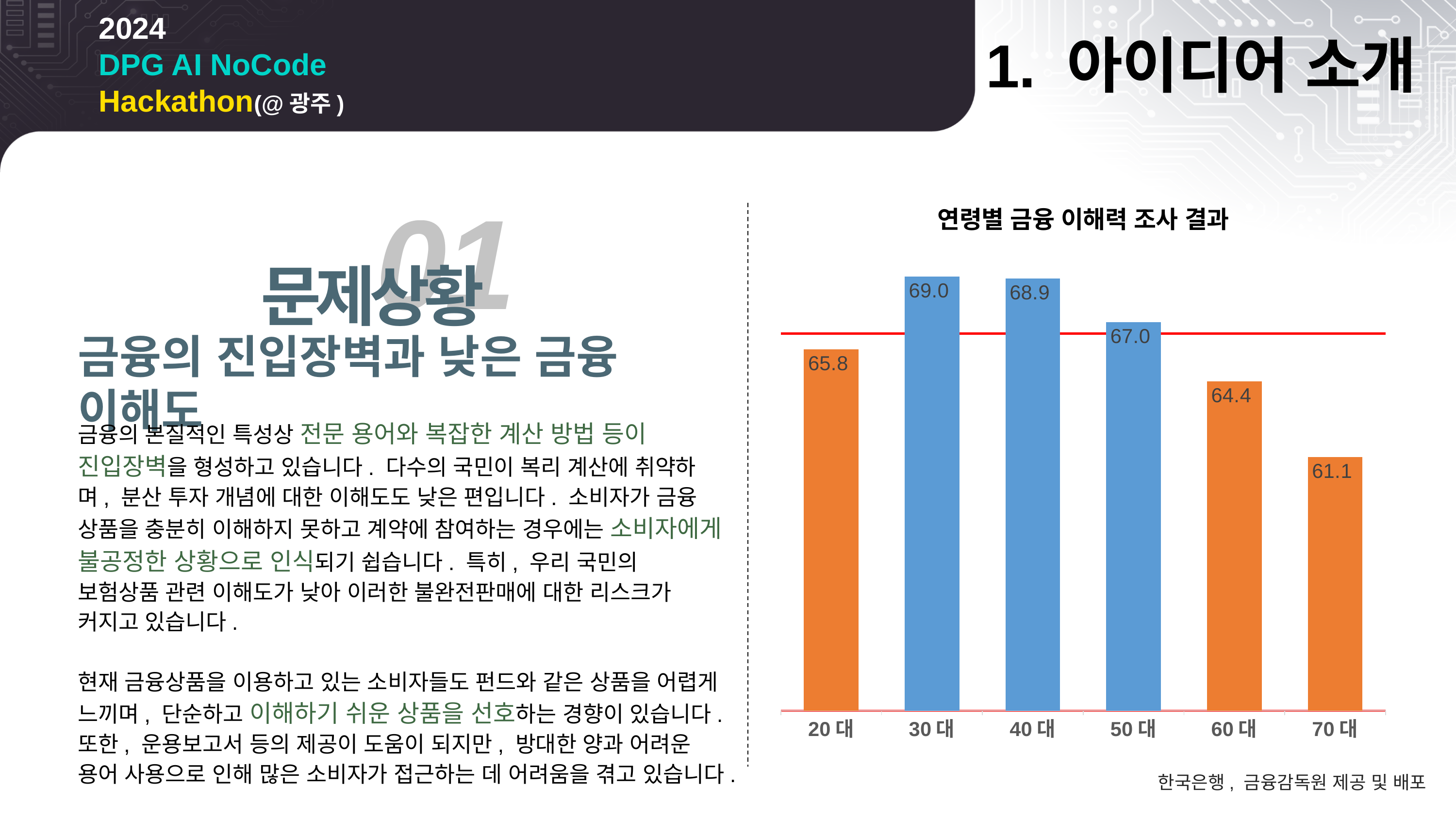

1. 아이디어 소개
01

### Chart: 연령별 금융 이해력 조사 결과

| Category | 계열 1 |
|---|---|
| 20대 | 65.8 |
| 30대 | 69.0 |
| 40대 | 68.9 |
| 50대 | 67.0 |
| 60대 | 64.4 |
| 70대 | 61.1 |
문제상황
금융의 진입장벽과 낮은 금융 이해도
금융의 본질적인 특성상 전문 용어와 복잡한 계산 방법 등이 진입장벽을 형성하고 있습니다. 다수의 국민이 복리 계산에 취약하며, 분산 투자 개념에 대한 이해도도 낮은 편입니다. 소비자가 금융 상품을 충분히 이해하지 못하고 계약에 참여하는 경우에는 소비자에게 불공정한 상황으로 인식되기 쉽습니다. 특히, 우리 국민의 보험상품 관련 이해도가 낮아 이러한 불완전판매에 대한 리스크가 커지고 있습니다.

현재 금융상품을 이용하고 있는 소비자들도 펀드와 같은 상품을 어렵게 느끼며, 단순하고 이해하기 쉬운 상품을 선호하는 경향이 있습니다. 또한, 운용보고서 등의 제공이 도움이 되지만, 방대한 양과 어려운 용어 사용으로 인해 많은 소비자가 접근하는 데 어려움을 겪고 있습니다.
한국은행, 금융감독원 제공 및 배포